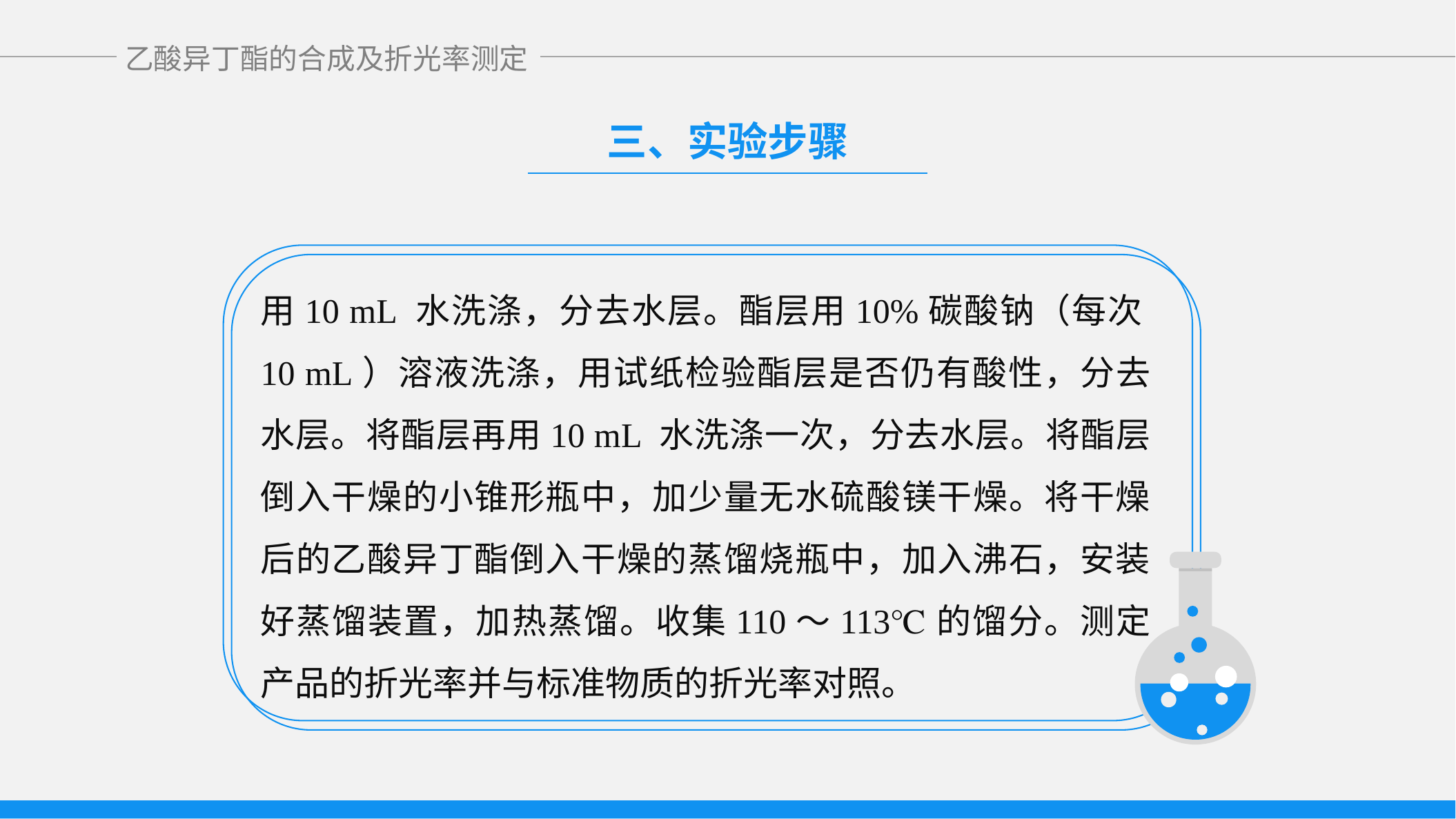

三、实验步骤

用10 mL 水洗涤，分去水层。酯层用10%碳酸钠（每次10 mL）溶液洗涤，用试纸检验酯层是否仍有酸性，分去水层。将酯层再用10 mL 水洗涤一次，分去水层。将酯层倒入干燥的小锥形瓶中，加少量无水硫酸镁干燥。将干燥后的乙酸异丁酯倒入干燥的蒸馏烧瓶中，加入沸石，安装好蒸馏装置，加热蒸馏。收集110～113℃的馏分。测定产品的折光率并与标准物质的折光率对照。